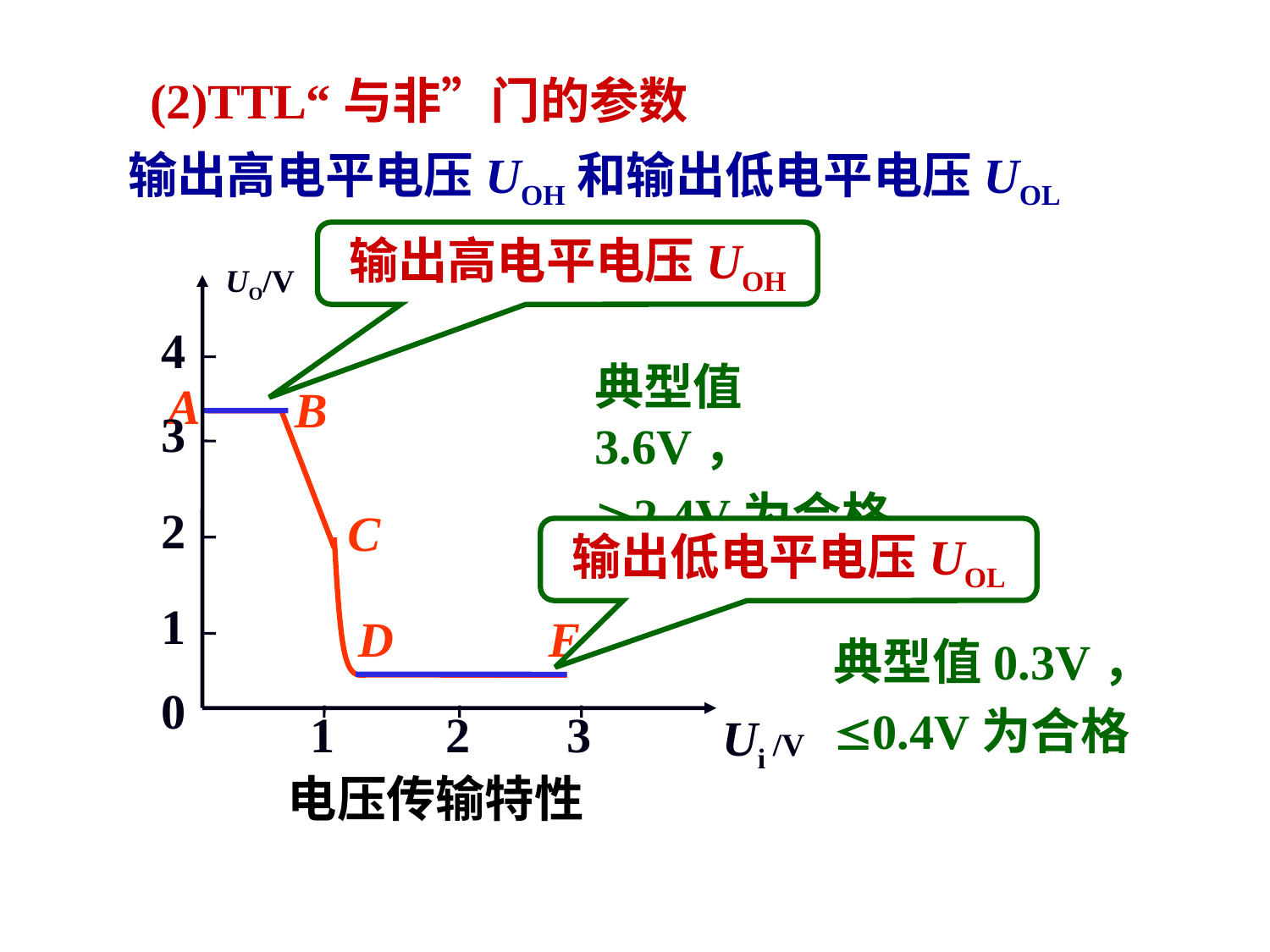

(2)TTL“与非”门的参数
输出高电平电压UOH和输出低电平电压UOL
输出高电平电压UOH
UO/V

4
3
2
1
0
1
2
3

   Ui /V
典型值3.6V，
≥2.4V为合格
A
B

C
输出低电平电压UOL

D
E
典型值0.3V，
≤0.4V为合格

电压传输特性